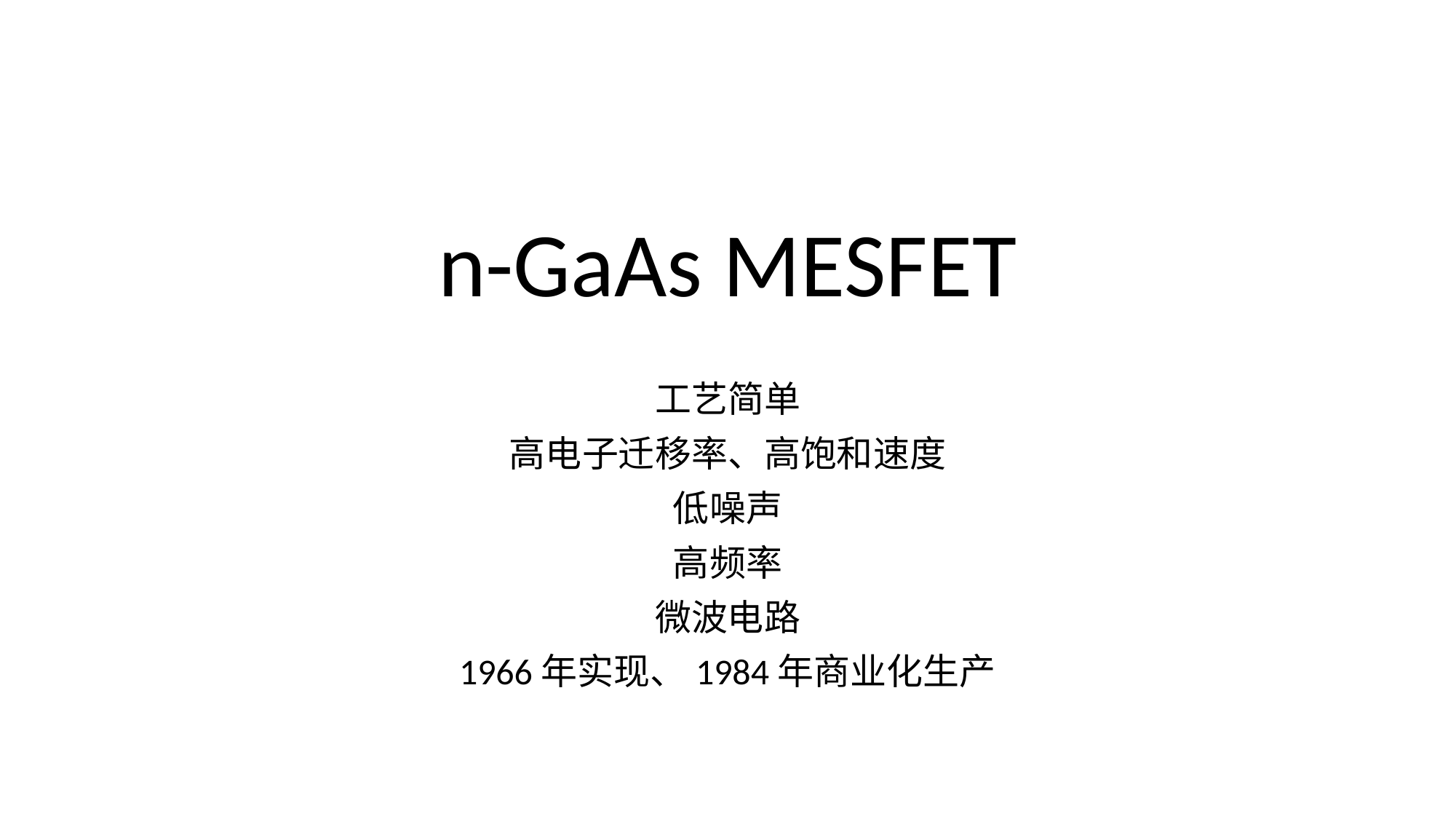

# n-GaAs MESFET

工艺简单
高电子迁移率、高饱和速度
低噪声
高频率
微波电路
1966年实现、1984年商业化生产
87